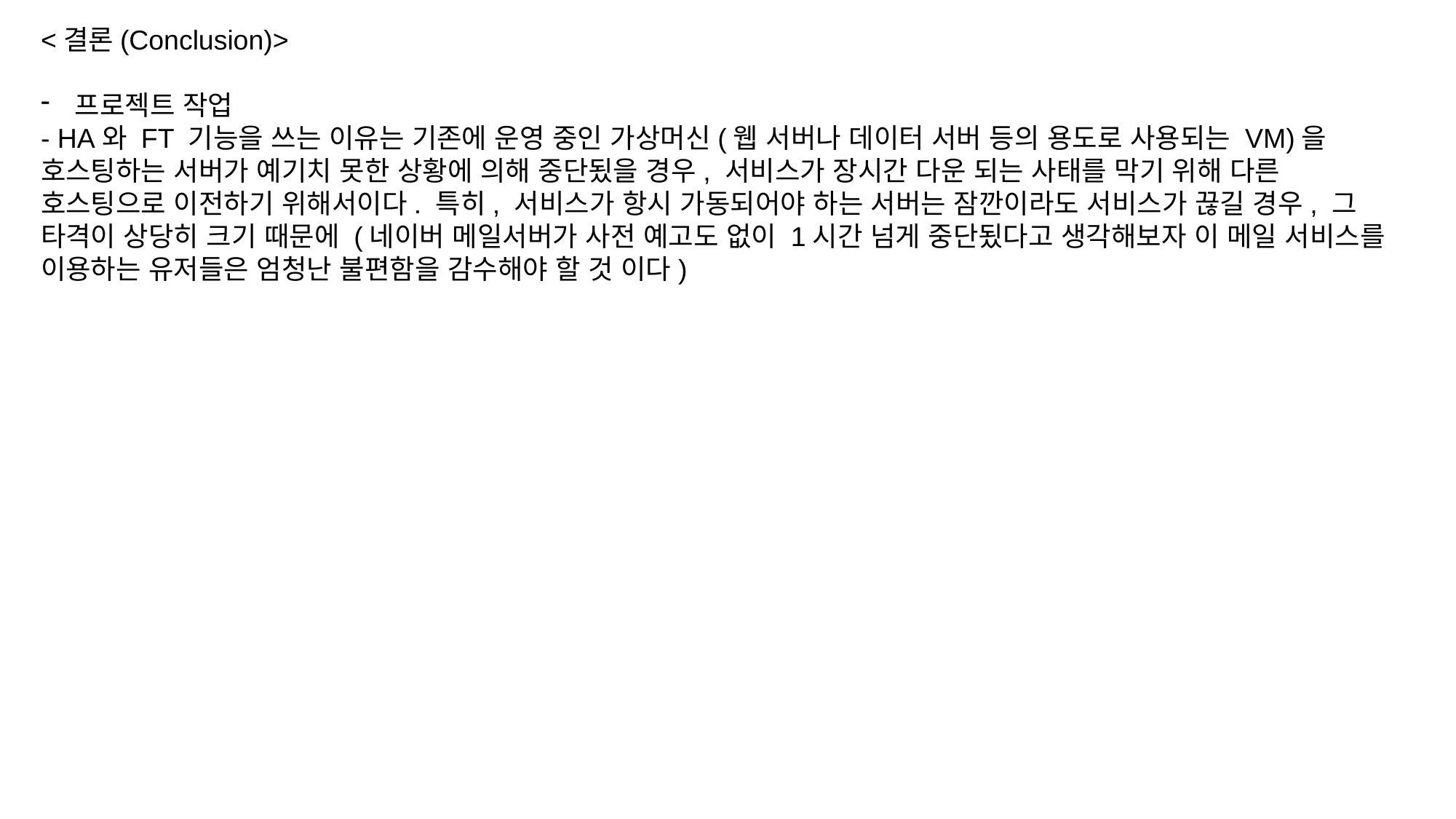

<결론(Conclusion)>

프로젝트 작업
- HA와 FT 기능을 쓰는 이유는 기존에 운영 중인 가상머신(웹 서버나 데이터 서버 등의 용도로 사용되는 VM)을 호스팅하는 서버가 예기치 못한 상황에 의해 중단됬을 경우, 서비스가 장시간 다운 되는 사태를 막기 위해 다른 호스팅으로 이전하기 위해서이다. 특히, 서비스가 항시 가동되어야 하는 서버는 잠깐이라도 서비스가 끊길 경우, 그 타격이 상당히 크기 때문에 (네이버 메일서버가 사전 예고도 없이 1시간 넘게 중단됬다고 생각해보자 이 메일 서비스를 이용하는 유저들은 엄청난 불편함을 감수해야 할 것 이다)